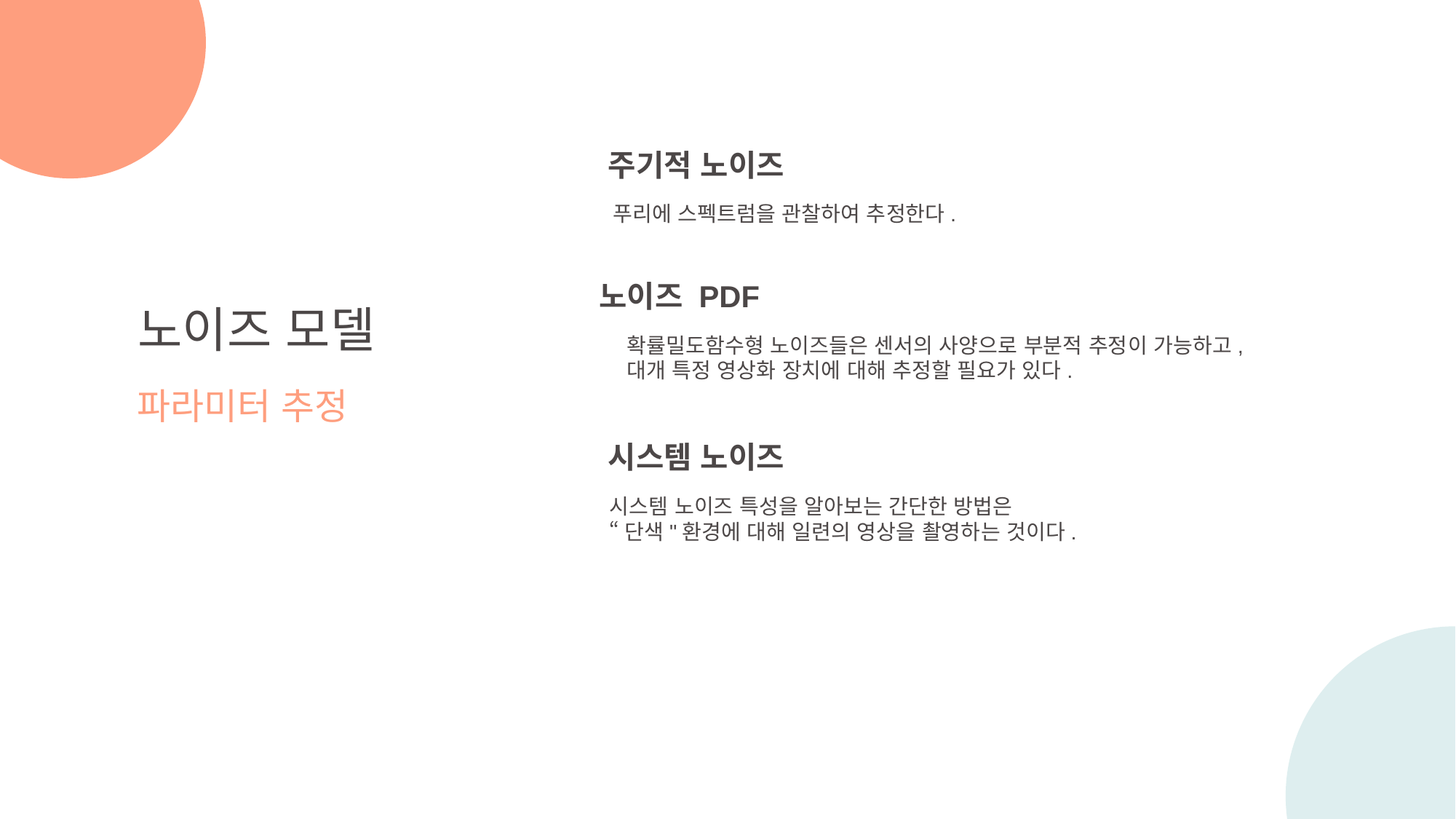

주기적 노이즈
푸리에 스펙트럼을 관찰하여 추정한다.
노이즈 PDF
확률밀도함수형 노이즈들은 센서의 사양으로 부분적 추정이 가능하고,
대개 특정 영상화 장치에 대해 추정할 필요가 있다.
노이즈 모델
파라미터 추정
시스템 노이즈
시스템 노이즈 특성을 알아보는 간단한 방법은
“단색"환경에 대해 일련의 영상을 촬영하는 것이다.